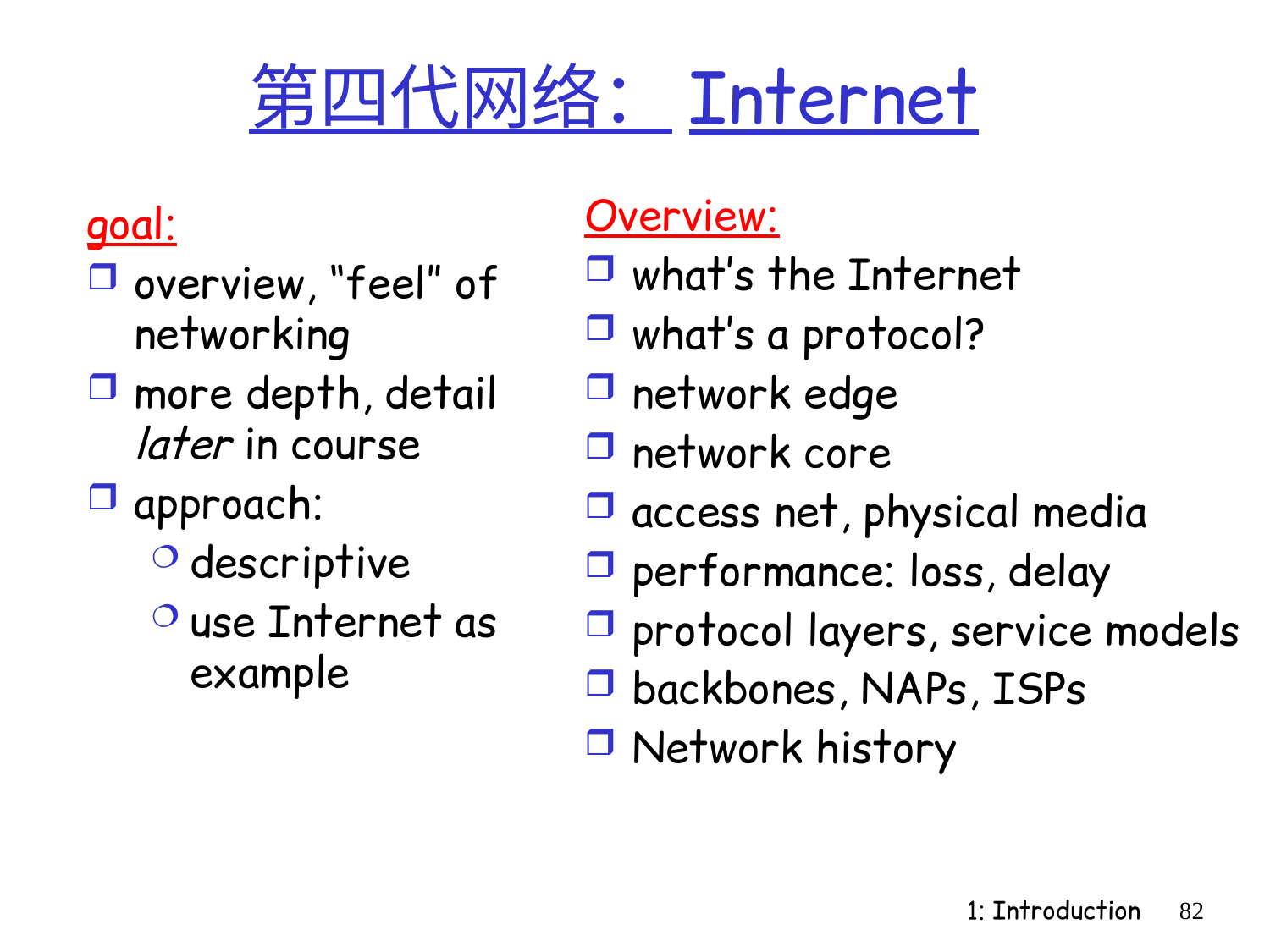

# 第四代网络：Internet
Overview:
what’s the Internet
what’s a protocol?
network edge
network core
access net, physical media
performance: loss, delay
protocol layers, service models
backbones, NAPs, ISPs
Network history
goal:
overview, “feel” of networking
more depth, detail later in course
approach:
descriptive
use Internet as example
1: Introduction
82